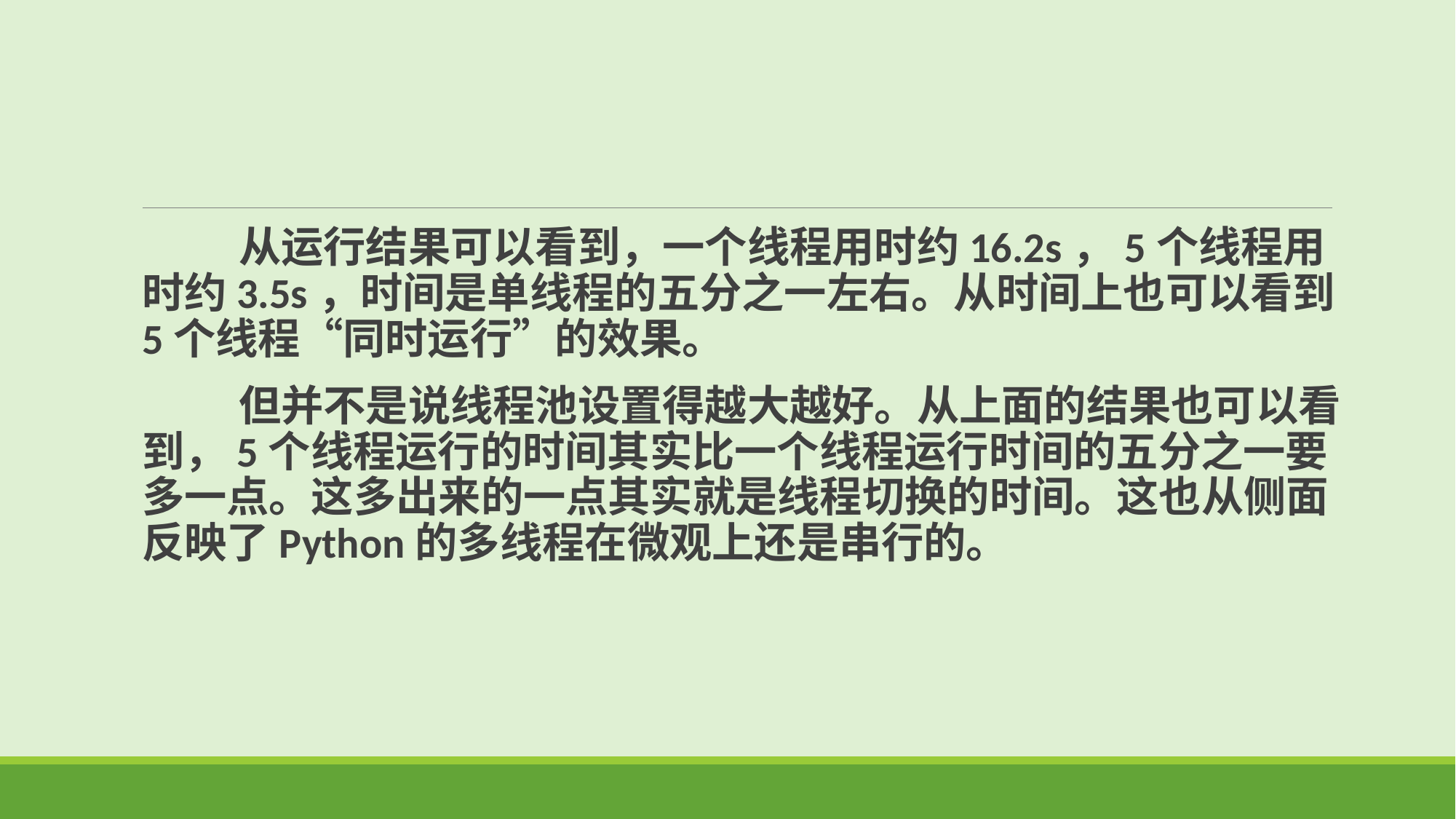

从运行结果可以看到，一个线程用时约16.2s，5个线程用时约3.5s，时间是单线程的五分之一左右。从时间上也可以看到5个线程“同时运行”的效果。
         但并不是说线程池设置得越大越好。从上面的结果也可以看到，5个线程运行的时间其实比一个线程运行时间的五分之一要多一点。这多出来的一点其实就是线程切换的时间。这也从侧面反映了Python的多线程在微观上还是串行的。